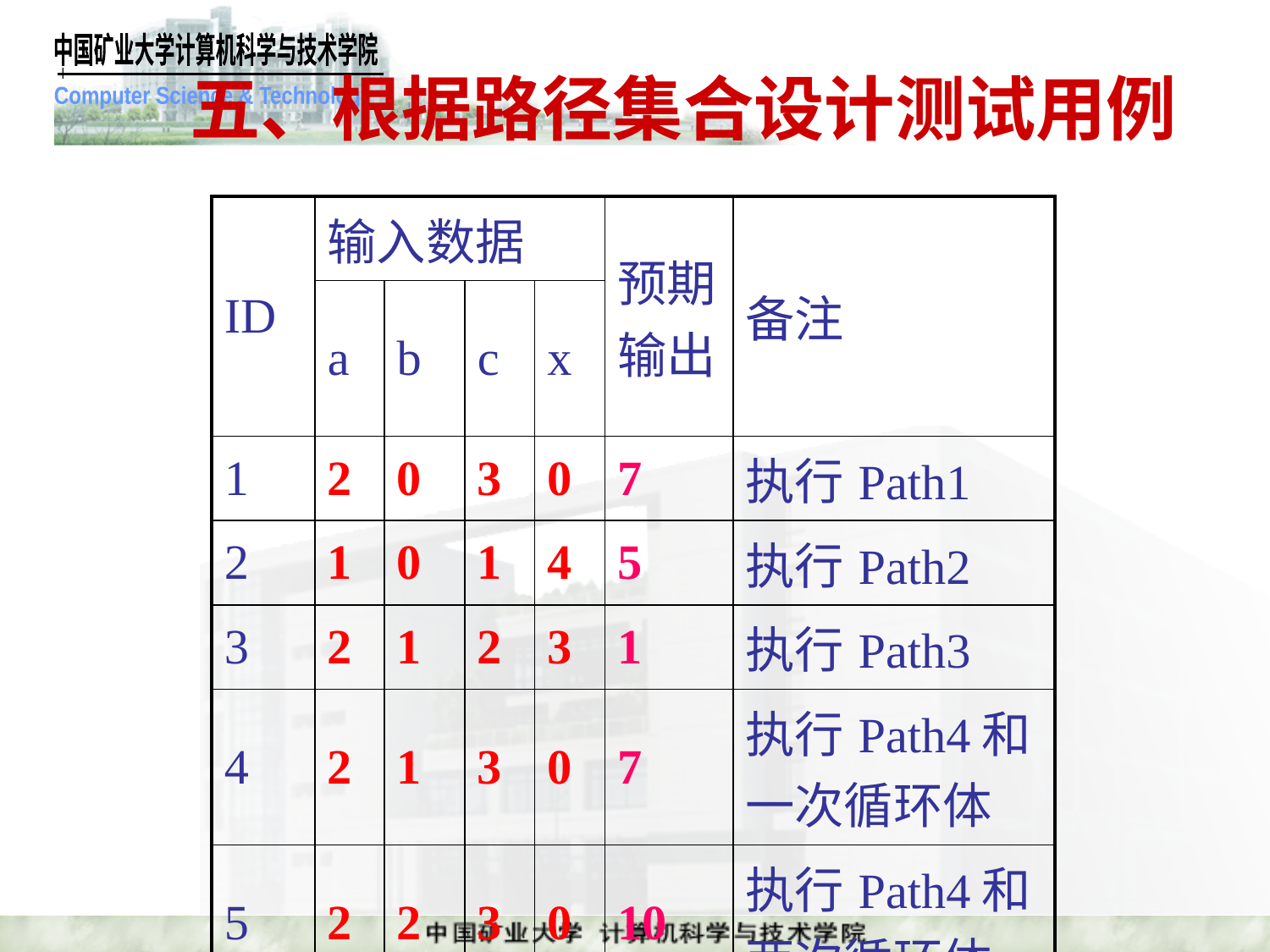

# 五、根据路径集合设计测试用例
| ID | 输入数据 |  |  |  | 预期输出 | 备注 |
| --- | --- | --- | --- | --- | --- | --- |
|  | a | b | c | x |  |  |
| 1 | 2 | 0 | 3 | 0 | 7 | 执行Path1 |
| 2 | 1 | 0 | 1 | 4 | 5 | 执行Path2 |
| 3 | 2 | 1 | 2 | 3 | 1 | 执行Path3 |
| 4 | 2 | 1 | 3 | 0 | 7 | 执行Path4和一次循环体 |
| 5 | 2 | 2 | 3 | 0 | 10 | 执行Path4和两次循环体 |
课件制作人：谢希仁